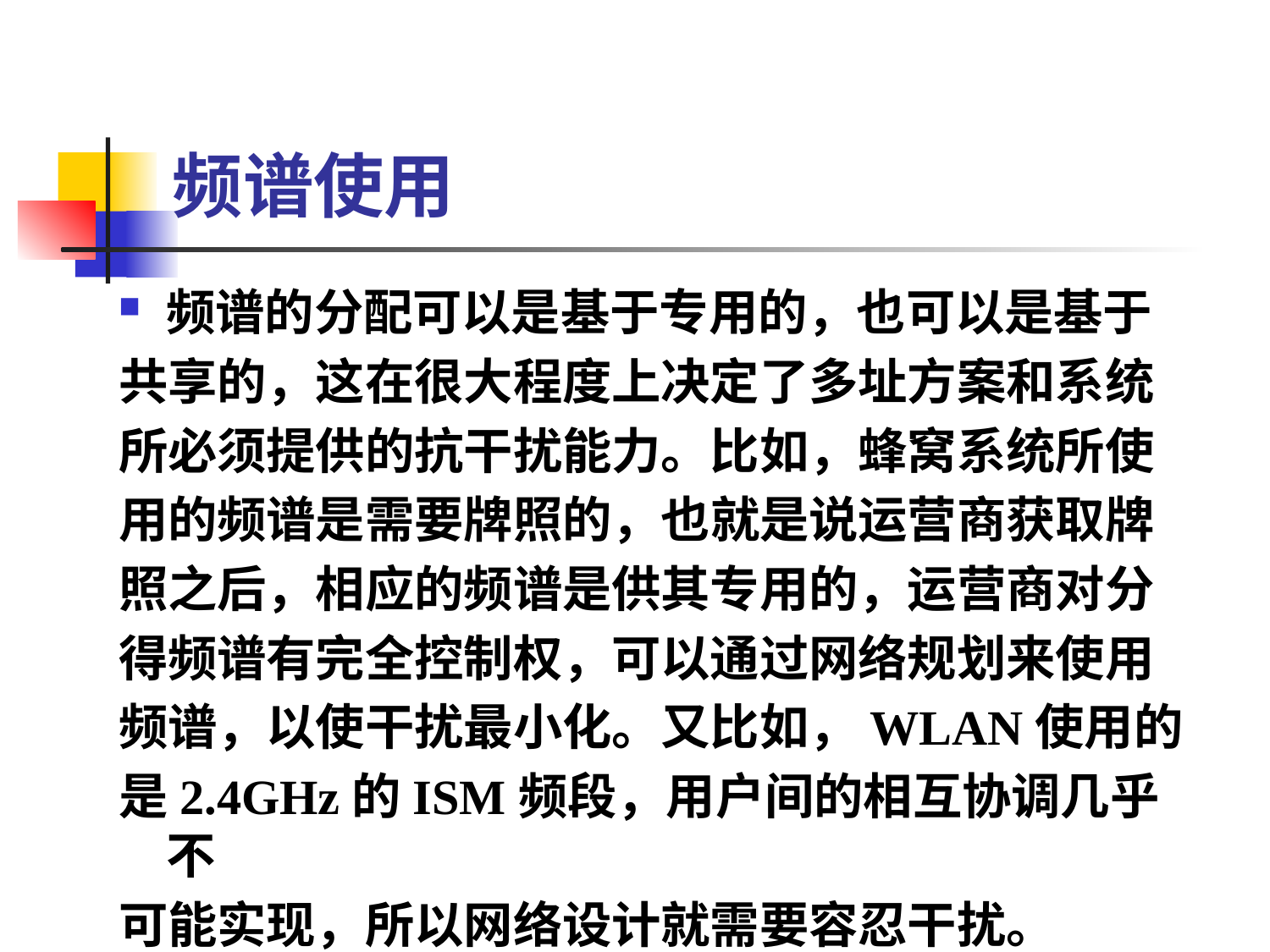

# 频谱使用
频谱的分配可以是基于专用的，也可以是基于
共享的，这在很大程度上决定了多址方案和系统
所必须提供的抗干扰能力。比如，蜂窝系统所使
用的频谱是需要牌照的，也就是说运营商获取牌
照之后，相应的频谱是供其专用的，运营商对分
得频谱有完全控制权，可以通过网络规划来使用
频谱，以使干扰最小化。又比如，WLAN使用的
是2.4GHz的ISM频段，用户间的相互协调几乎不
可能实现，所以网络设计就需要容忍干扰。